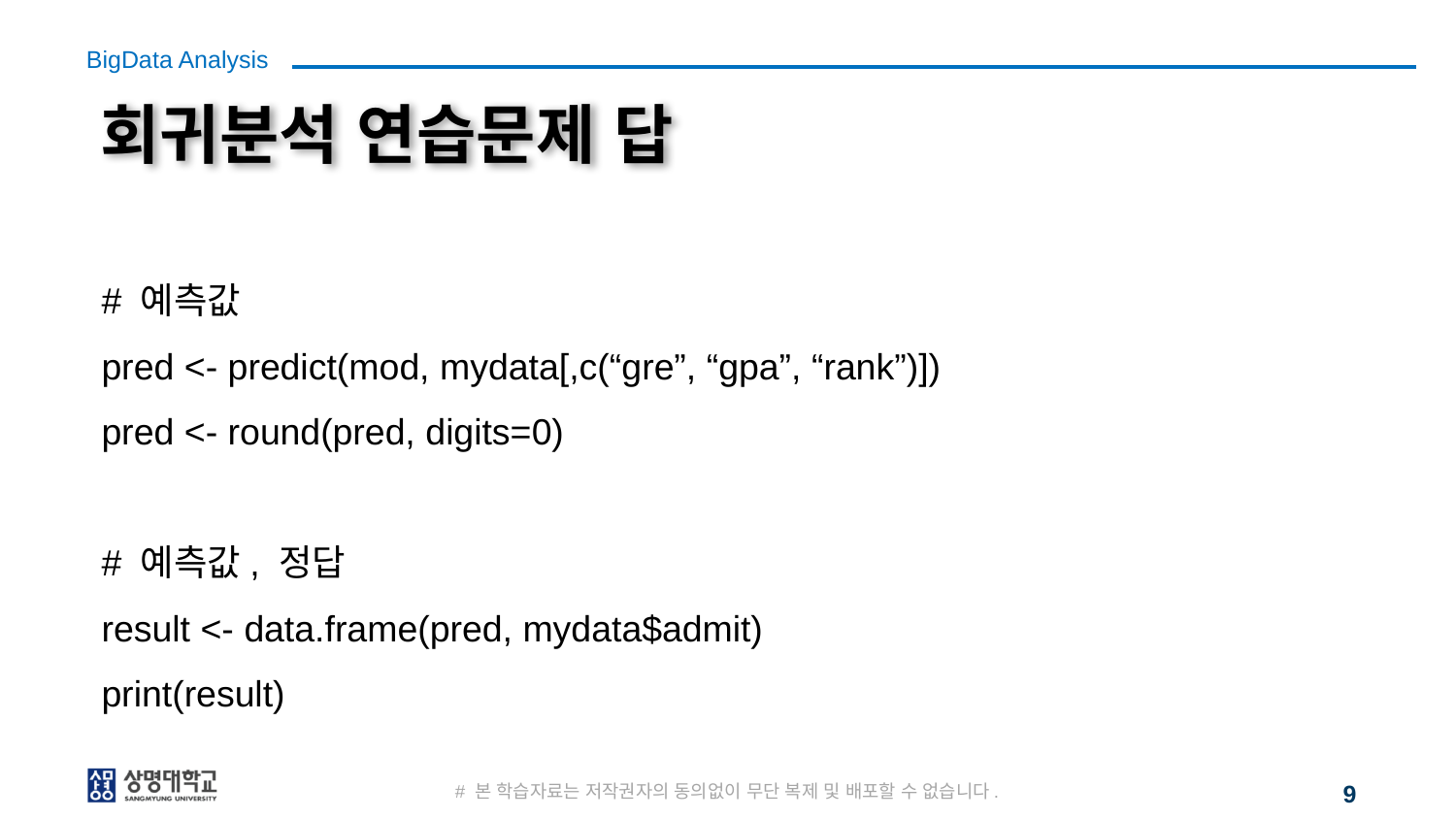

# 회귀분석 연습문제 답
# 예측값
pred <- predict(mod, mydata[,c(“gre”, “gpa”, “rank”)])
pred <- round(pred, digits=0)

# 예측값, 정답
result <- data.frame(pred, mydata$admit)
print(result)

# 본 학습자료는 저작권자의 동의없이 무단 복제 및 배포할 수 없습니다.
9